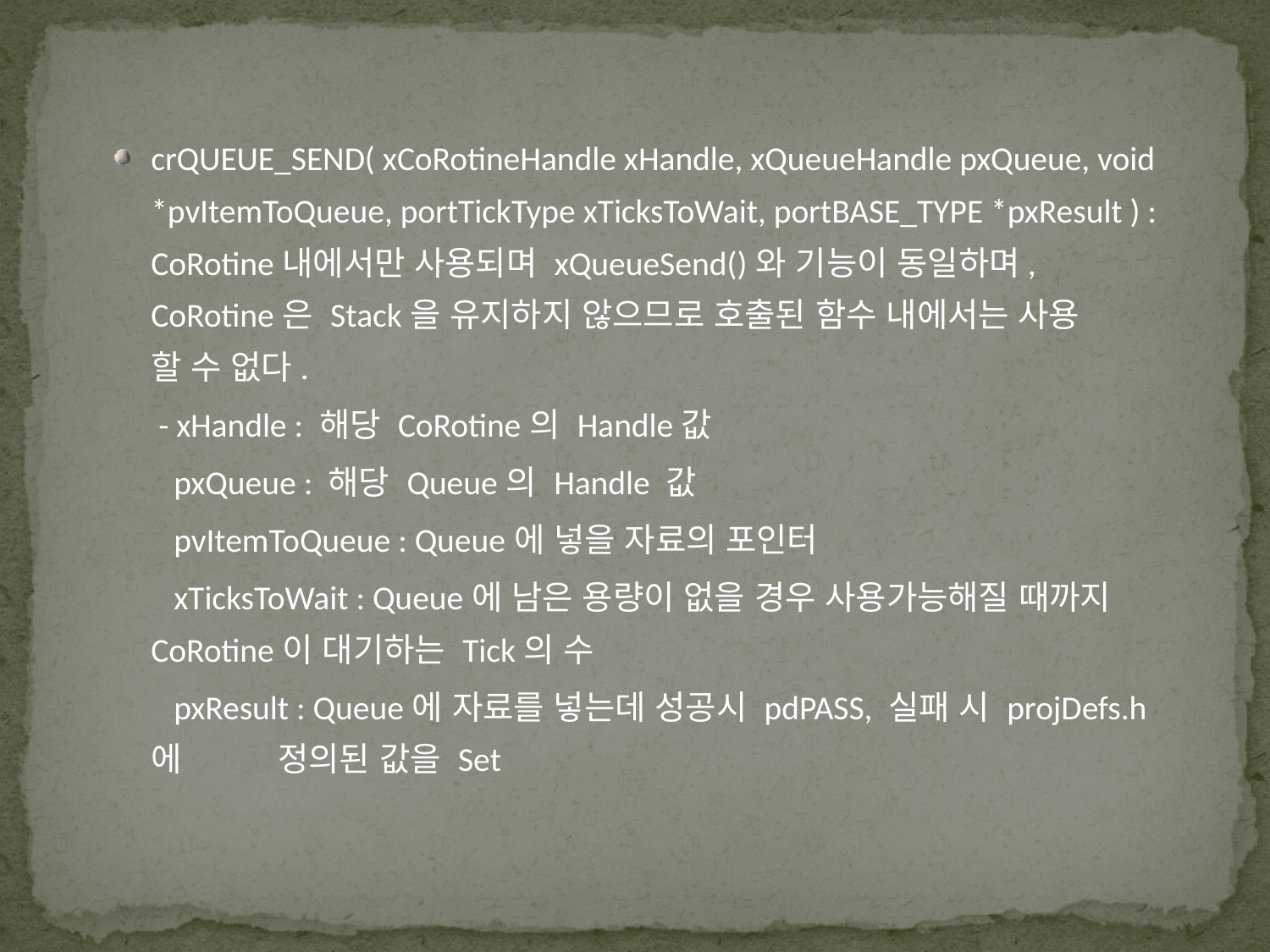

crQUEUE_SEND( xCoRotineHandle xHandle, xQueueHandle pxQueue, void *pvItemToQueue, portTickType xTicksToWait, portBASE_TYPE *pxResult ) : 	CoRotine내에서만 사용되며 xQueueSend()와 기능이 동일하며, 	CoRotine은 Stack을 유지하지 않으므로 호출된 함수 내에서는 사용	할 수 없다.
      - xHandle : 해당 CoRotine의 Handle값
        pxQueue : 해당 Queue의 Handle 값
        pvItemToQueue : Queue에 넣을 자료의 포인터
        xTicksToWait : Queue에 남은 용량이 없을 경우 사용가능해질 때까지 	CoRotine이 대기하는 Tick의 수
        pxResult : Queue에 자료를 넣는데 성공시 pdPASS, 실패 시 projDefs.h에 	정의된 값을 Set